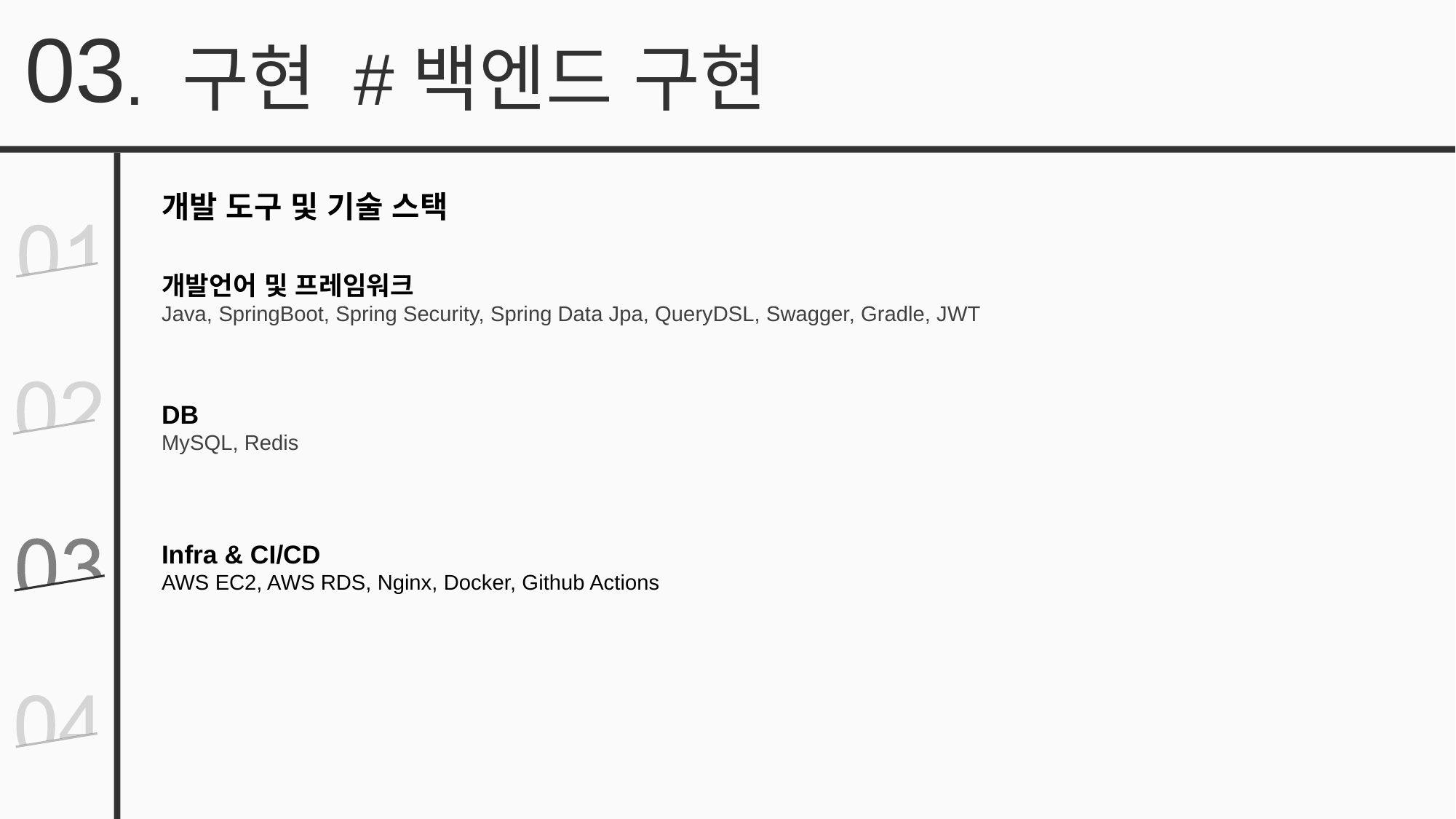

03
. 구현 #백엔드 구현

개발 도구 및 기술 스택

개발언어 및 프레임워크
Java, SpringBoot, Spring Security, Spring Data Jpa, QueryDSL, Swagger, Gradle, JWT

DB
MySQL, Redis
Infra & CI/CD
AWS EC2, AWS RDS, Nginx, Docker, Github Actions